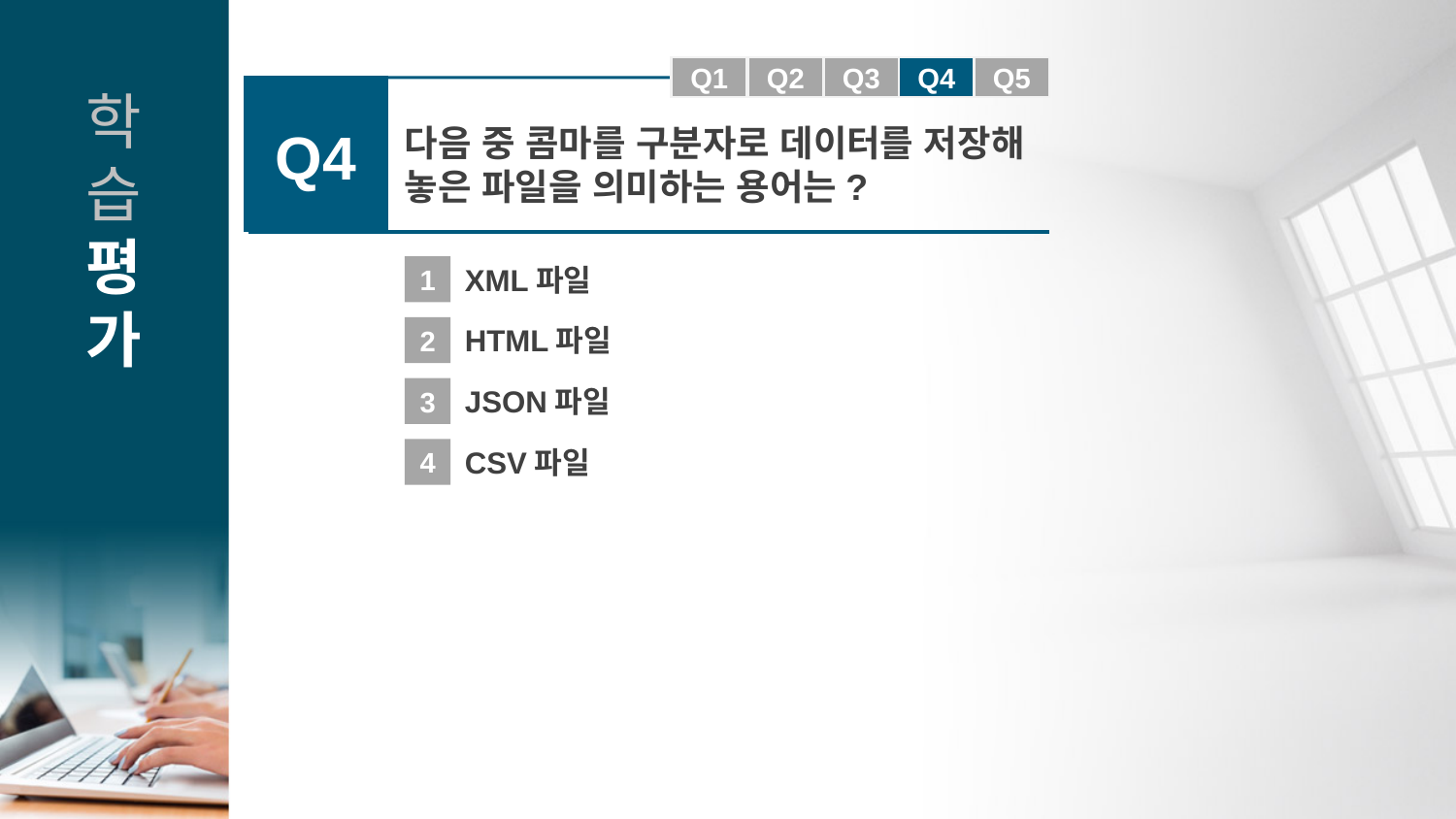

Q1
Q1
Q2
Q3
Q4
Q5
Q4
다음 중 콤마를 구분자로 데이터를 저장해
놓은 파일을 의미하는 용어는?
1
XML파일
2
HTML파일
3
JSON파일
4
CSV파일